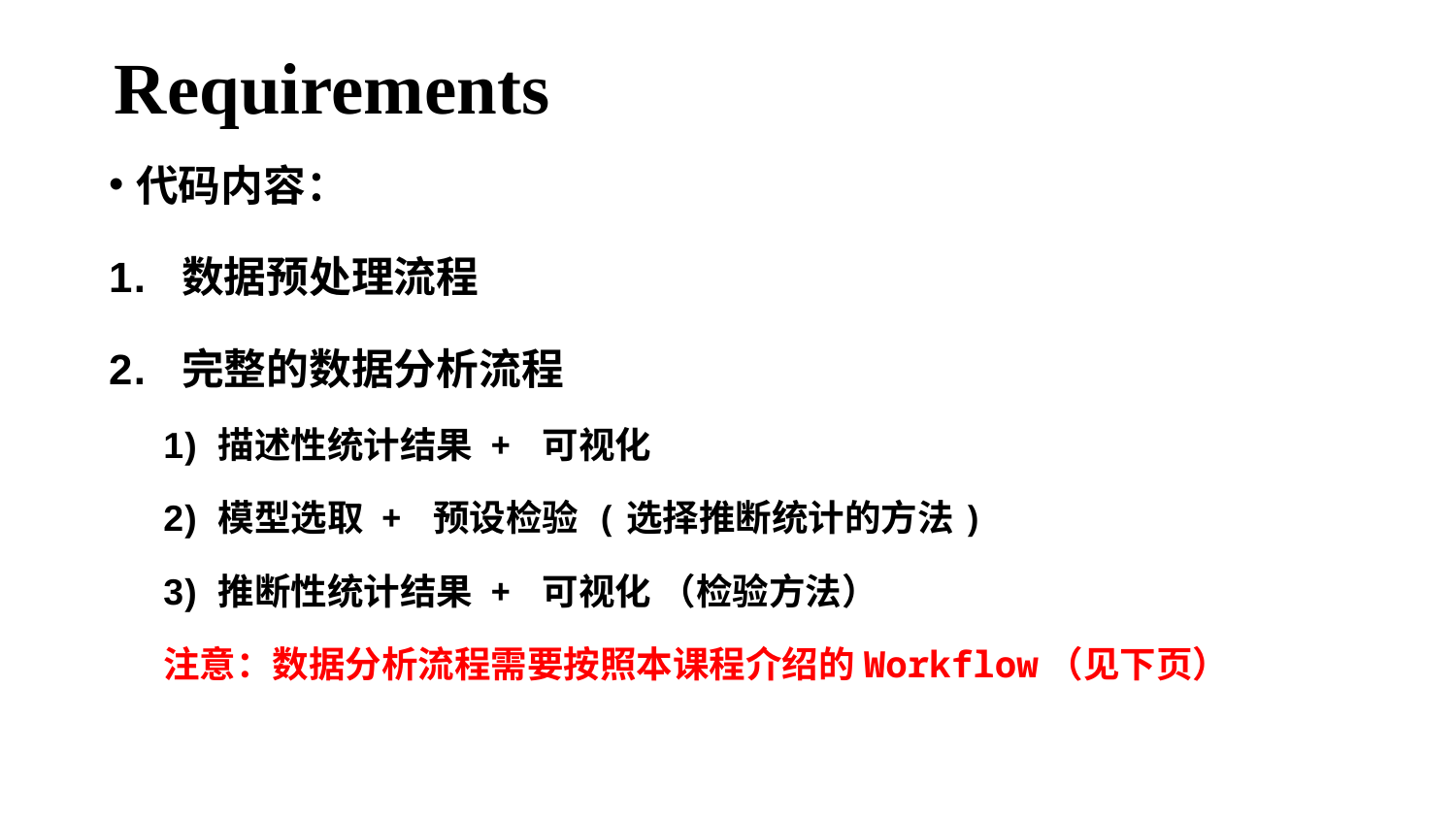

Requirements
代码内容：
数据预处理流程
完整的数据分析流程
描述性统计结果 + 可视化
模型选取 + 预设检验 (选择推断统计的方法)
推断性统计结果 + 可视化 （检验方法）
注意：数据分析流程需要按照本课程介绍的Workflow（见下页）